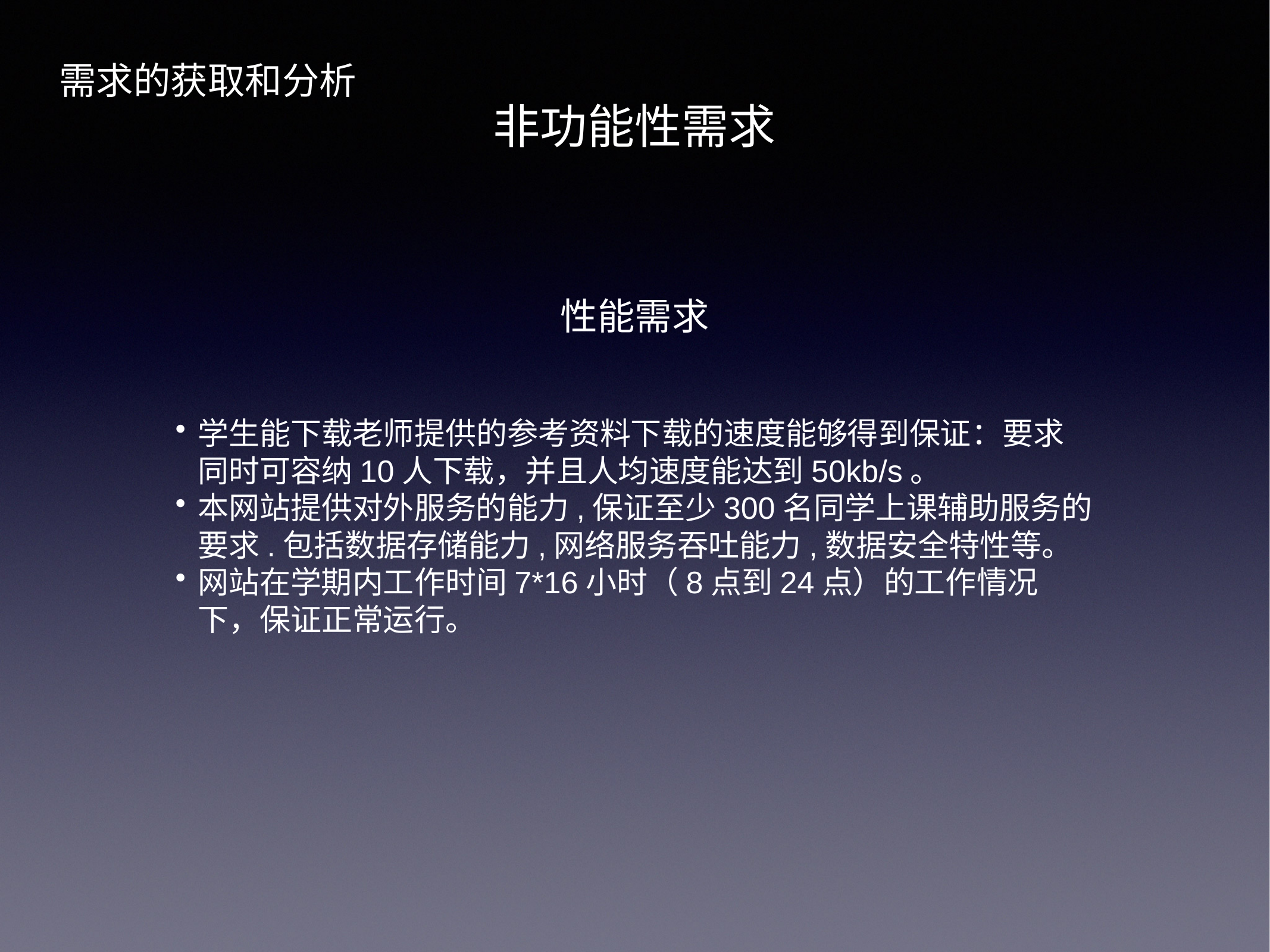

需求的获取和分析
非功能性需求
性能需求
学生能下载老师提供的参考资料下载的速度能够得到保证：要求同时可容纳10人下载，并且人均速度能达到50kb/s。
本网站提供对外服务的能力,保证至少300名同学上课辅助服务的要求.包括数据存储能力,网络服务吞吐能力,数据安全特性等。
网站在学期内工作时间7*16小时（8点到24点）的工作情况下，保证正常运行。